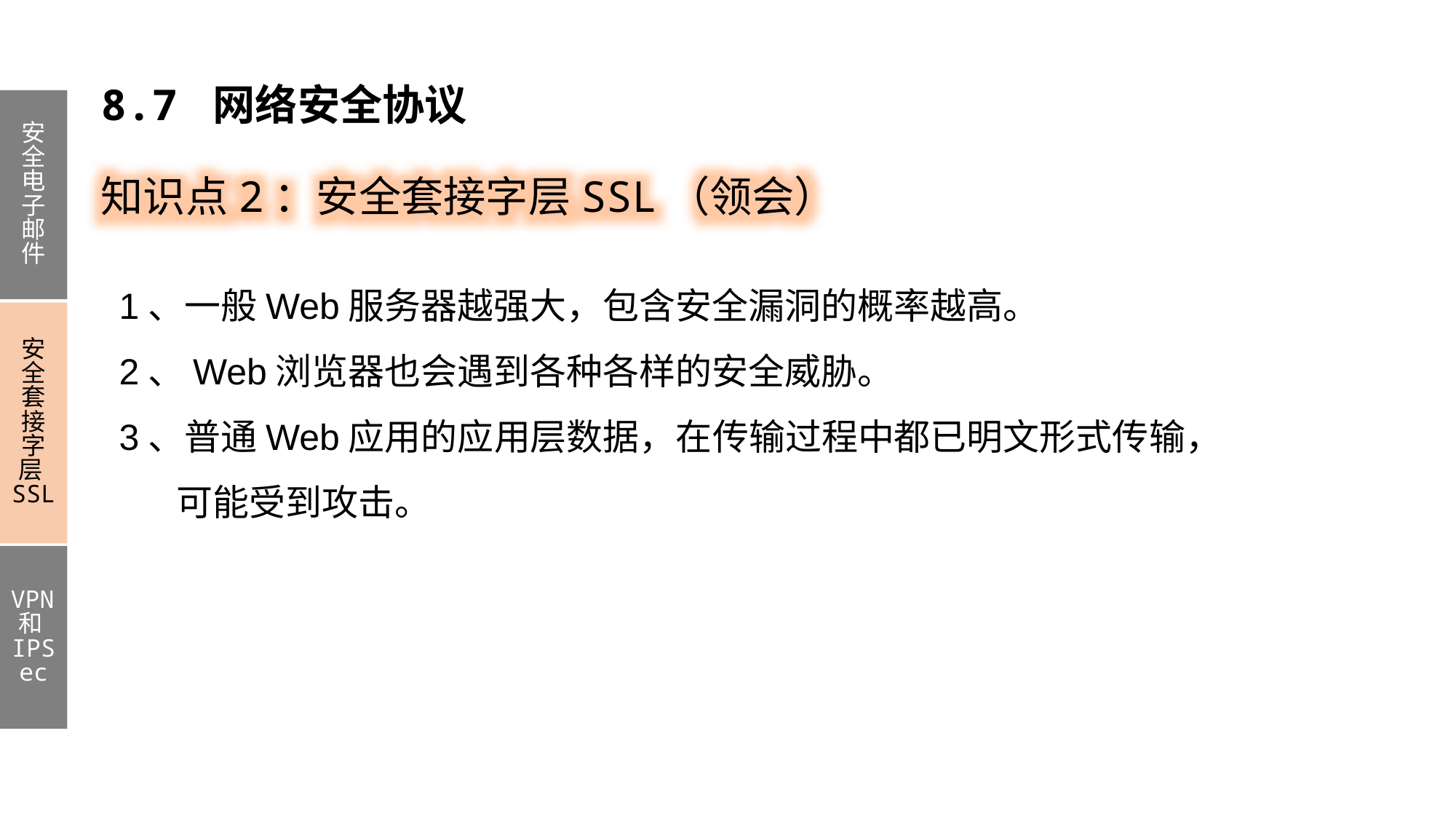

8.7 网络安全协议
安全电子邮件
安全套接字层SSL
VPN和IPSec
知识点2：安全套接字层SSL（领会）
1、一般Web服务器越强大，包含安全漏洞的概率越高。
2、Web浏览器也会遇到各种各样的安全威胁。
3、普通Web应用的应用层数据，在传输过程中都已明文形式传输，
      可能受到攻击。